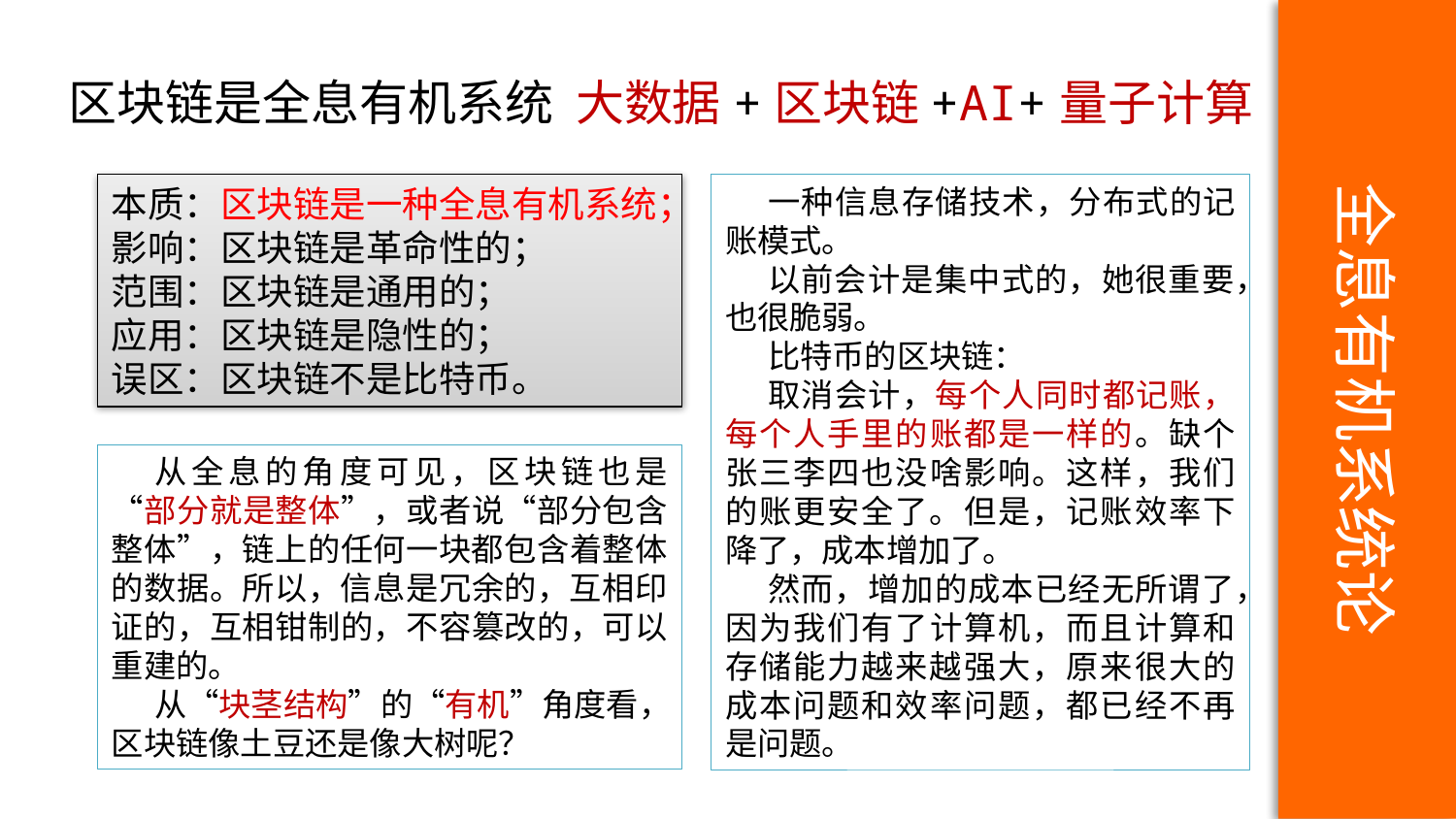

全息有机系统论
区块链是全息有机系统  大数据+区块链+AI+量子计算
本质：区块链是一种全息有机系统；
影响：区块链是革命性的；
范围：区块链是通用的；
应用：区块链是隐性的；
误区：区块链不是比特币。
一种信息存储技术，分布式的记账模式。
以前会计是集中式的，她很重要，也很脆弱。
比特币的区块链：
取消会计，每个人同时都记账，每个人手里的账都是一样的。缺个张三李四也没啥影响。这样，我们的账更安全了。但是，记账效率下降了，成本增加了。
然而，增加的成本已经无所谓了，因为我们有了计算机，而且计算和存储能力越来越强大，原来很大的成本问题和效率问题，都已经不再是问题。
从全息的角度可见，区块链也是“部分就是整体”，或者说“部分包含整体”，链上的任何一块都包含着整体的数据。所以，信息是冗余的，互相印证的，互相钳制的，不容篡改的，可以重建的。
从“块茎结构”的“有机”角度看，区块链像土豆还是像大树呢？